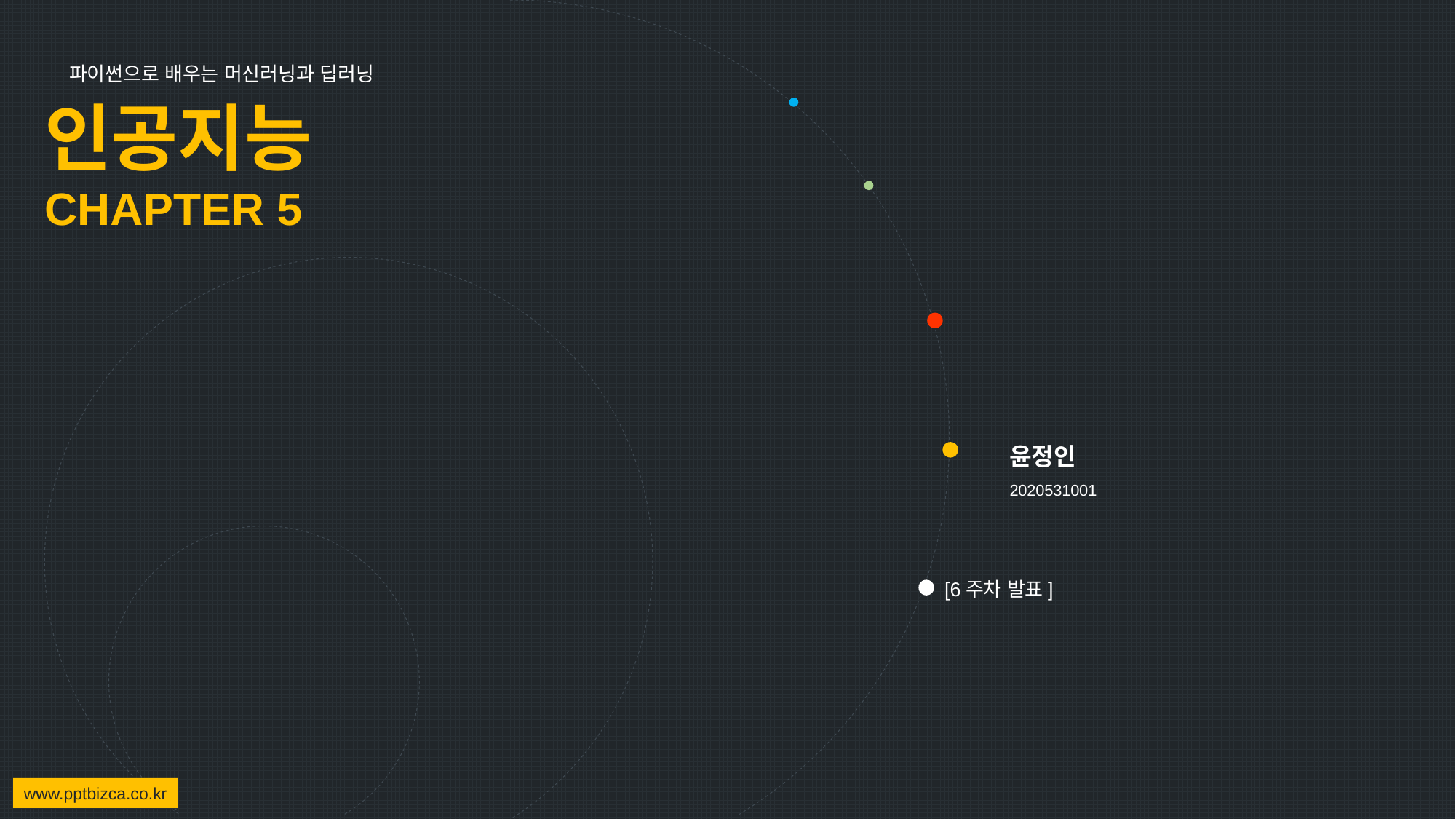

파이썬으로 배우는 머신러닝과 딥러닝
인공지능
CHAPTER 5
윤정인
2020531001
[6주차 발표]
www.pptbizca.co.kr